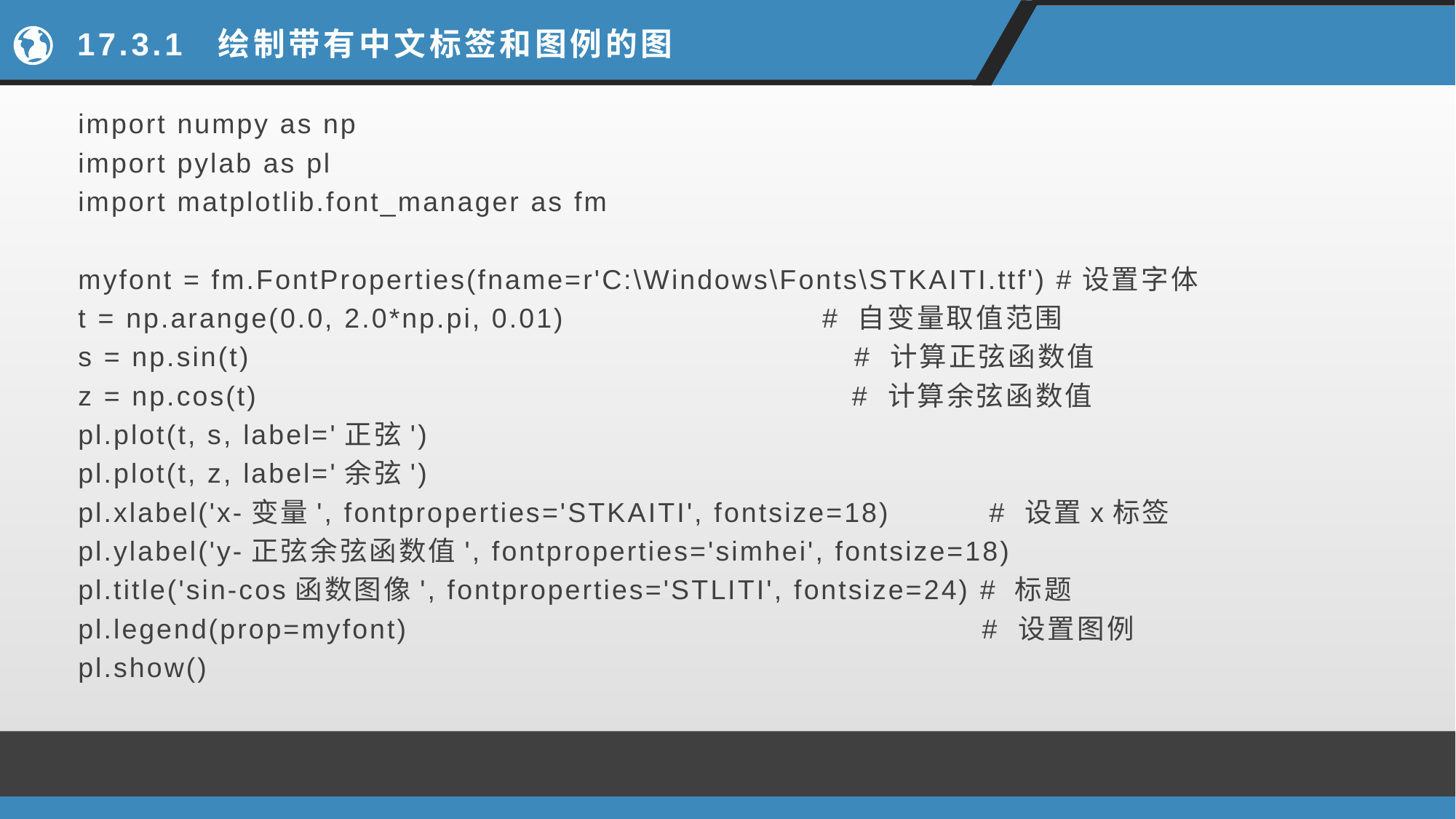

# 17.3.1  绘制带有中文标签和图例的图

import numpy as np
import pylab as pl
import matplotlib.font_manager as fm

myfont = fm.FontProperties(fname=r'C:\Windows\Fonts\STKAITI.ttf') #设置字体
t = np.arange(0.0, 2.0*np.pi, 0.01)                          # 自变量取值范围
s = np.sin(t)                                                             # 计算正弦函数值
z = np.cos(t)                                                            # 计算余弦函数值
pl.plot(t, s, label='正弦')
pl.plot(t, z, label='余弦')
pl.xlabel('x-变量', fontproperties='STKAITI', fontsize=18)          # 设置x标签
pl.ylabel('y-正弦余弦函数值', fontproperties='simhei', fontsize=18)
pl.title('sin-cos函数图像', fontproperties='STLITI', fontsize=24) # 标题
pl.legend(prop=myfont)                                                          # 设置图例
pl.show()